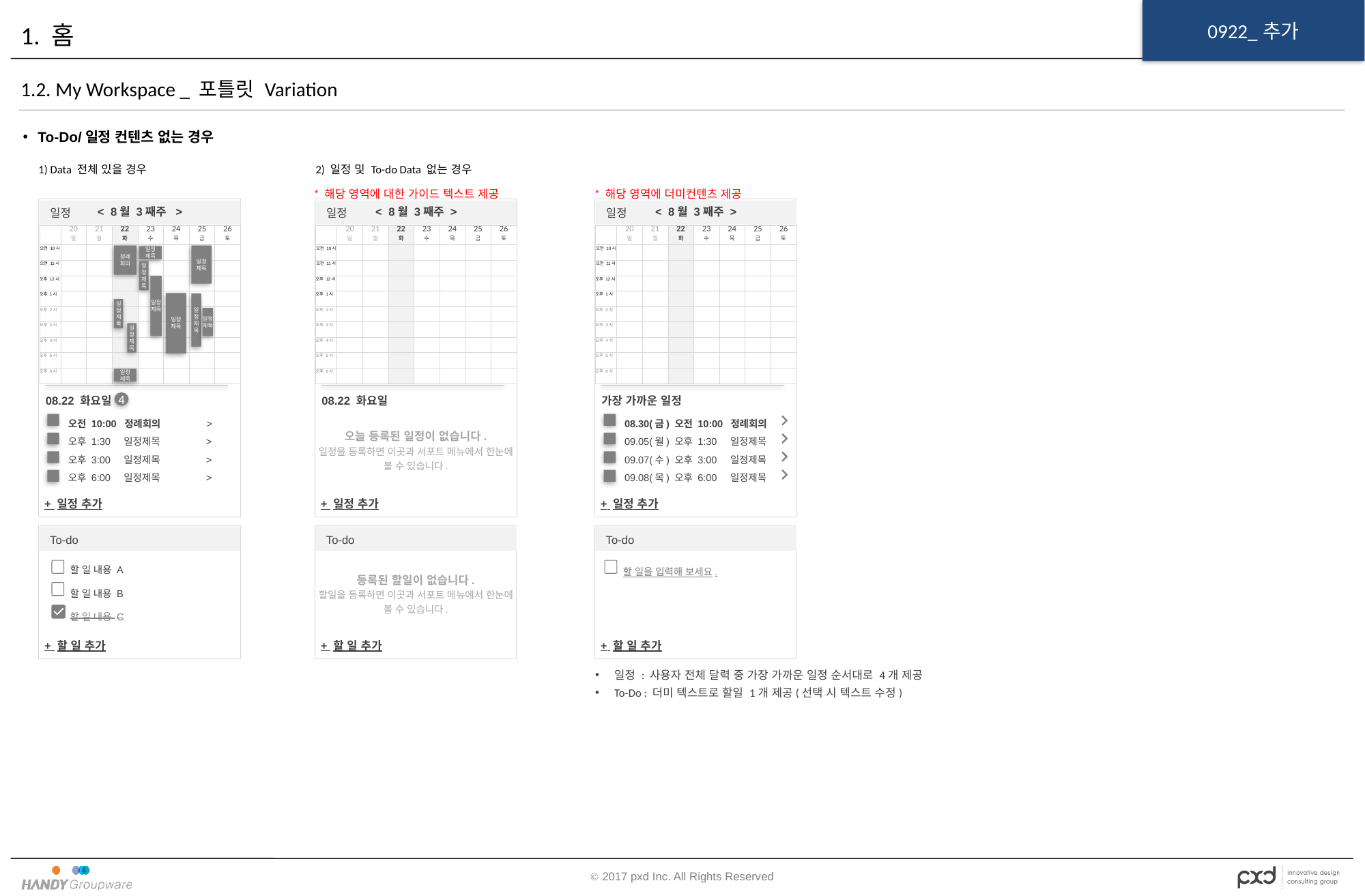

0922_추가
# 1. 홈
1.2. My Workspace _ 포틀릿 Variation
To-Do/일정 컨텐츠 없는 경우
1) Data 전체 있을 경우
2) 일정 및 To-do Data 없는 경우
* 해당 영역에 대한 가이드 텍스트 제공
* 해당 영역에 더미컨텐츠 제공

<  8월 3째주  >
<  8월 3째주 >
<  8월 3째주 >

일정
일정
일정
|  | 20 일 | 21 월 | 22 화 | 23 수 | 24 목 | 25 금 | 26 토 |
| --- | --- | --- | --- | --- | --- | --- | --- |
| 오전 10시 |  |  |  |  |  |  |  |
| 오전 11시 |  |  |  |  |  |  |  |
| 오후 12시 |  |  |  |  |  |  |  |
| 오후 1시 |  |  |  |  |  |  |  |
| 오후 2시 |  |  |  |  |  |  |  |
| 오후 3시 |  |  |  |  |  |  |  |
| 오후 4시 |  |  |  |  |  |  |  |
| 오후 5시 |  |  |  |  |  |  |  |
| 오후 6시 |  |  |  |  |  |  |  |
|  | 20 일 | 21 월 | 22 화 | 23 수 | 24 목 | 25 금 | 26 토 |
| --- | --- | --- | --- | --- | --- | --- | --- |
| 오전 10시 |  |  |  |  |  |  |  |
| 오전 11시 |  |  |  |  |  |  |  |
| 오후 12시 |  |  |  |  |  |  |  |
| 오후 1시 |  |  |  |  |  |  |  |
| 오후 2시 |  |  |  |  |  |  |  |
| 오후 3시 |  |  |  |  |  |  |  |
| 오후 4시 |  |  |  |  |  |  |  |
| 오후 5시 |  |  |  |  |  |  |  |
| 오후 6시 |  |  |  |  |  |  |  |
|  | 20 일 | 21 월 | 22 화 | 23 수 | 24 목 | 25 금 | 26 토 |
| --- | --- | --- | --- | --- | --- | --- | --- |
| 오전 10시 |  |  |  |  |  |  |  |
| 오전 11시 |  |  |  |  |  |  |  |
| 오후 12시 |  |  |  |  |  |  |  |
| 오후 1시 |  |  |  |  |  |  |  |
| 오후 2시 |  |  |  |  |  |  |  |
| 오후 3시 |  |  |  |  |  |  |  |
| 오후 4시 |  |  |  |  |  |  |  |
| 오후 5시 |  |  |  |  |  |  |  |
| 오후 6시 |  |  |  |  |  |  |  |
정례
회의
일정
제목
일정
제목
일정
제목
일정
제목
일정
제목
일정
제목
일정
제목
일정
제목
일정
제목
일정
제목
08.22 화요일
08.22 화요일
가장 가까운 일정
4
오전 10:00  정례회의                >
오후 1:30    일정제목                >
오후 3:00    일정제목                >
오후 6:00    일정제목                >
08.30(금) 오전 10:00  정례회의
09.05(월) 오후 1:30    일정제목
09.07(수) 오후 3:00    일정제목
09.08(목) 오후 6:00    일정제목

오늘 등록된 일정이 없습니다.
일정을 등록하면 이곳과 서포트 메뉴에서 한눈에 볼 수 있습니다.

+ 일정 추가
+ 일정 추가
+ 일정 추가

To-do
To-do
To-do
요청받은 업무
요청받은 업무
요청받은 업무
할 일 내용 A
할 일 내용 B
할 일 내용 C
할 일을 입력해 보세요.

등록된 할일이 없습니다.
할일을 등록하면 이곳과 서포트 메뉴에서 한눈에 볼 수 있습니다.

+ 할 일 추가
+ 할 일 추가
+ 할 일 추가
일정 : 사용자 전체 달력 중 가장 가까운 일정 순서대로 4개 제공
To-Do : 더미 텍스트로 할일 1개 제공(선택 시 텍스트 수정)